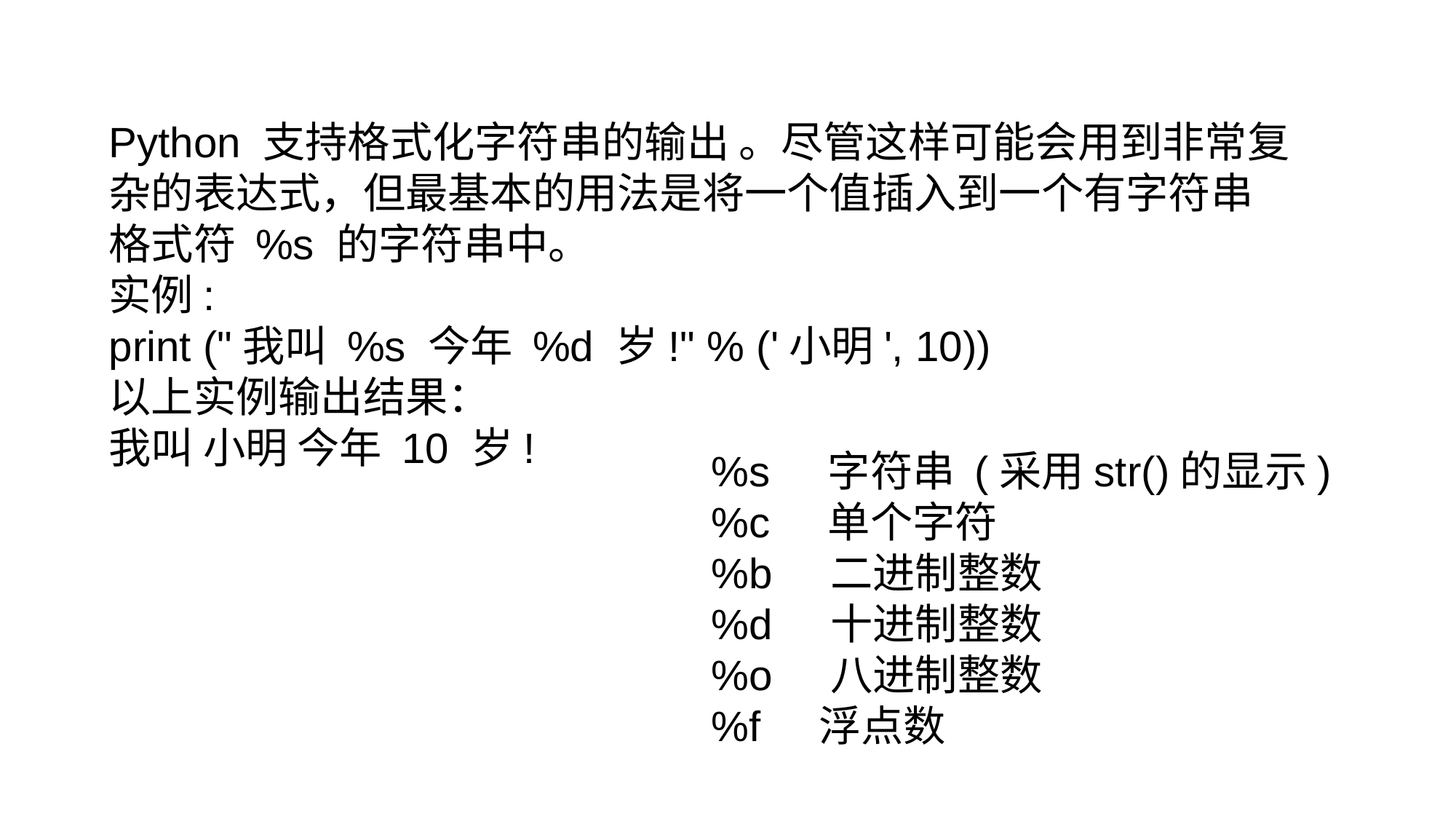

Python 支持格式化字符串的输出 。尽管这样可能会用到非常复杂的表达式，但最基本的用法是将一个值插入到一个有字符串格式符 %s 的字符串中。
实例:
print ("我叫 %s 今年 %d 岁!" % ('小明', 10))
以上实例输出结果：
我叫 小明 今年 10 岁!
%s    字符串 (采用str()的显示)
%c    单个字符
%b    二进制整数
%d    十进制整数
%o    八进制整数
%f    浮点数